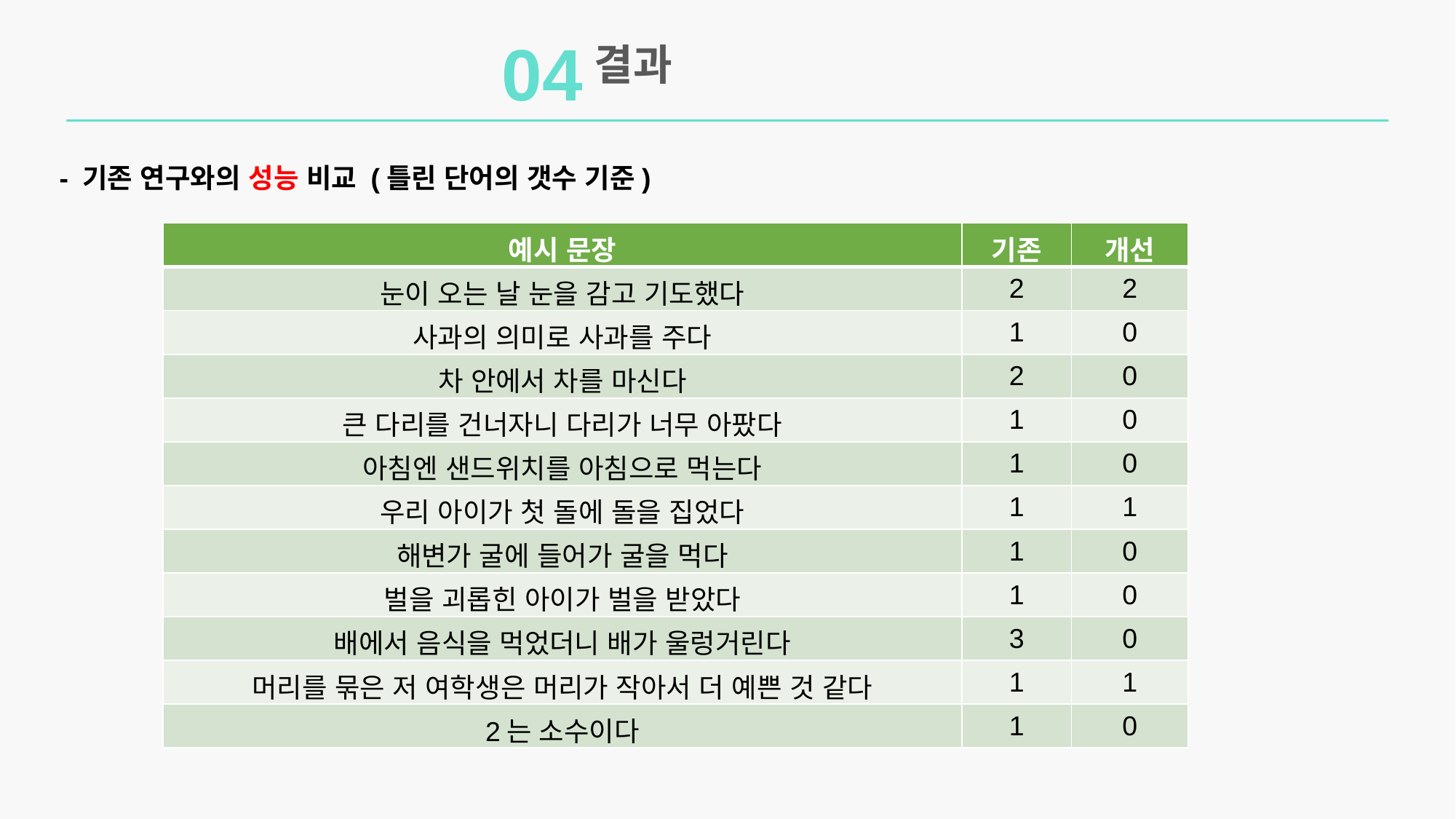

04
결과

- 기존 연구와의 성능 비교 (틀린 단어의 갯수 기준)
| 예시 문장 | 기존 | 개선 |
| --- | --- | --- |
| 눈이 오는 날 눈을 감고 기도했다 | 2 | 2 |
| 사과의 의미로 사과를 주다 | 1 | 0 |
| 차 안에서 차를 마신다 | 2 | 0 |
| 큰 다리를 건너자니 다리가 너무 아팠다 | 1 | 0 |
| 아침엔 샌드위치를 아침으로 먹는다 | 1 | 0 |
| 우리 아이가 첫 돌에 돌을 집었다 | 1 | 1 |
| 해변가 굴에 들어가 굴을 먹다 | 1 | 0 |
| 벌을 괴롭힌 아이가 벌을 받았다 | 1 | 0 |
| 배에서 음식을 먹었더니 배가 울렁거린다 | 3 | 0 |
| 머리를 묶은 저 여학생은 머리가 작아서 더 예쁜 것 같다 | 1 | 1 |
| 2는 소수이다 | 1 | 0 |